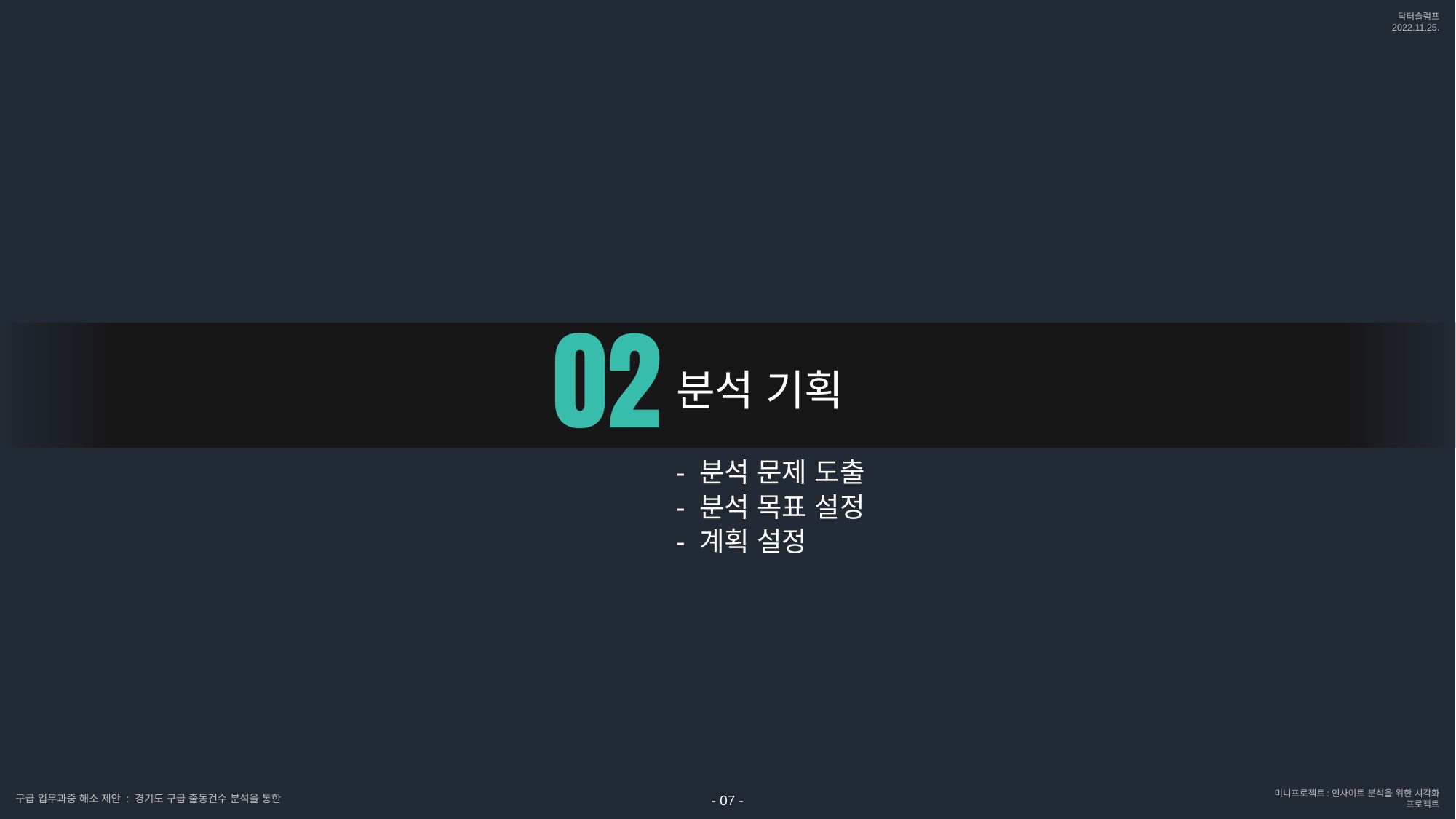

02
분석 기획
- 분석 문제 도출
- 분석 목표 설정
- 계획 설정

- 07 -